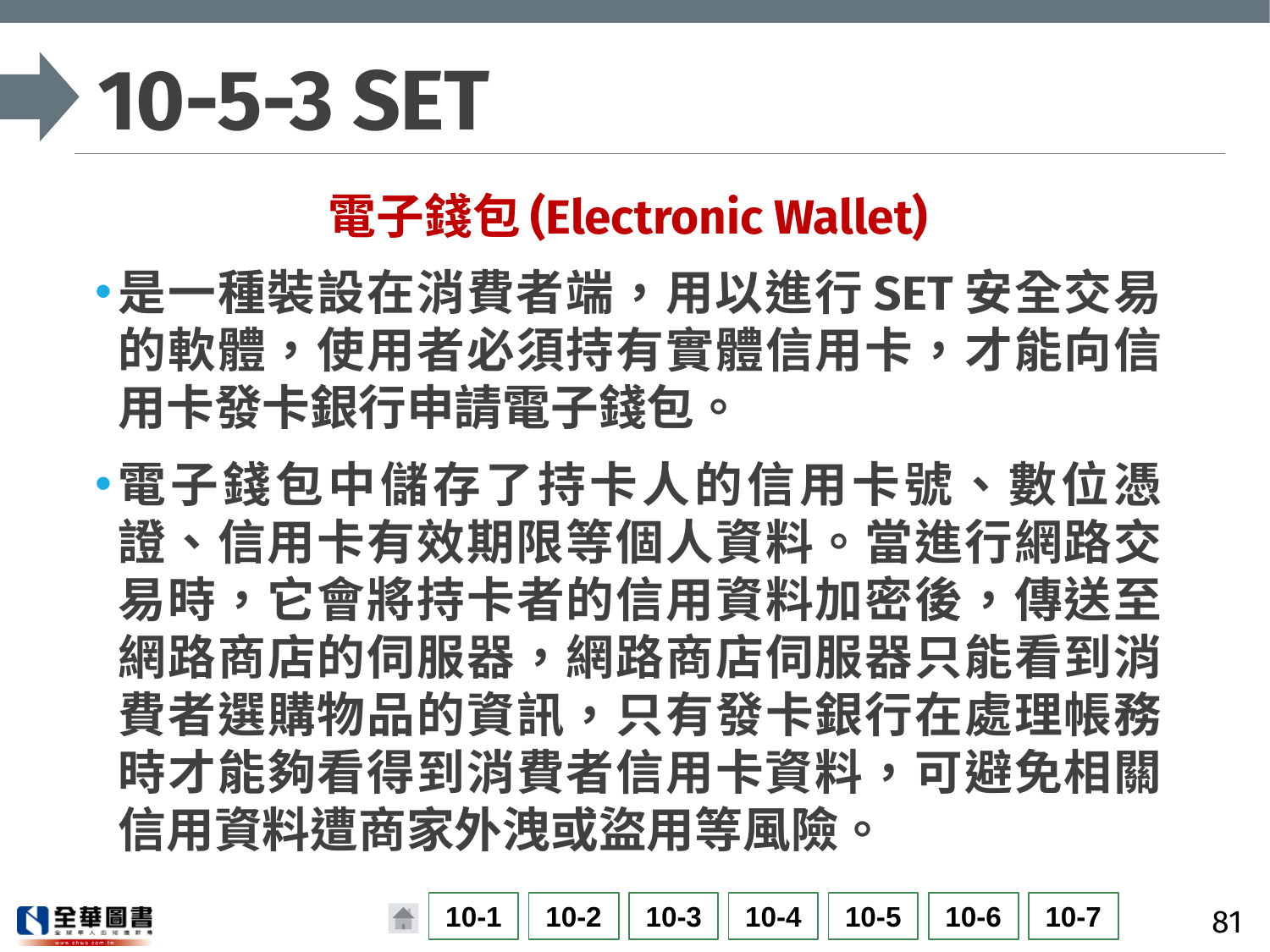

# 10-5-3 SET
電子錢包(Electronic Wallet)
是一種裝設在消費者端，用以進行SET安全交易的軟體，使用者必須持有實體信用卡，才能向信用卡發卡銀行申請電子錢包。
電子錢包中儲存了持卡人的信用卡號、數位憑證、信用卡有效期限等個人資料。當進行網路交易時，它會將持卡者的信用資料加密後，傳送至網路商店的伺服器，網路商店伺服器只能看到消費者選購物品的資訊，只有發卡銀行在處理帳務時才能夠看得到消費者信用卡資料，可避免相關信用資料遭商家外洩或盜用等風險。
81